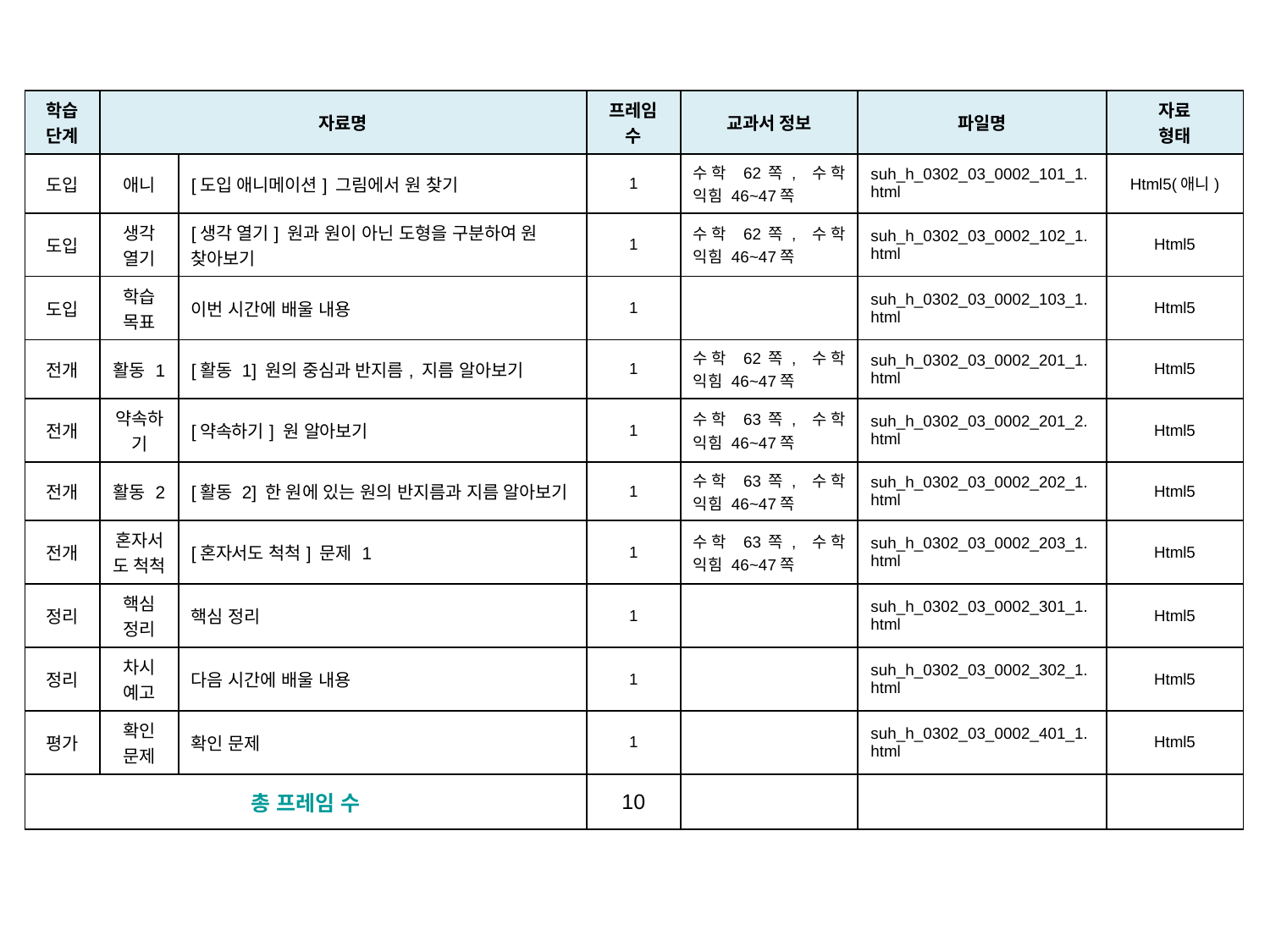

| 학습 단계 | 자료명 |  | 프레임 수 | 교과서 정보 | 파일명 | 자료 형태 |
| --- | --- | --- | --- | --- | --- | --- |
| 도입 | 애니 | [도입 애니메이션] 그림에서 원 찾기 | 1 | 수학 62쪽, 수학 익힘 46~47쪽 | suh\_h\_0302\_03\_0002\_101\_1.html | Html5(애니) |
| 도입 | 생각 열기 | [생각 열기] 원과 원이 아닌 도형을 구분하여 원 찾아보기 | 1 | 수학 62쪽, 수학 익힘 46~47쪽 | suh\_h\_0302\_03\_0002\_102\_1.html | Html5 |
| 도입 | 학습 목표 | 이번 시간에 배울 내용 | 1 |  | suh\_h\_0302\_03\_0002\_103\_1.html | Html5 |
| 전개 | 활동 1 | [활동 1] 원의 중심과 반지름, 지름 알아보기 | 1 | 수학 62쪽, 수학 익힘 46~47쪽 | suh\_h\_0302\_03\_0002\_201\_1.html | Html5 |
| 전개 | 약속하기 | [약속하기] 원 알아보기 | 1 | 수학 63쪽, 수학 익힘 46~47쪽 | suh\_h\_0302\_03\_0002\_201\_2.html | Html5 |
| 전개 | 활동 2 | [활동 2] 한 원에 있는 원의 반지름과 지름 알아보기 | 1 | 수학 63쪽, 수학 익힘 46~47쪽 | suh\_h\_0302\_03\_0002\_202\_1.html | Html5 |
| 전개 | 혼자서도 척척 | [혼자서도 척척] 문제 1 | 1 | 수학 63쪽, 수학 익힘 46~47쪽 | suh\_h\_0302\_03\_0002\_203\_1.html | Html5 |
| 정리 | 핵심 정리 | 핵심 정리 | 1 |  | suh\_h\_0302\_03\_0002\_301\_1.html | Html5 |
| 정리 | 차시 예고 | 다음 시간에 배울 내용 | 1 |  | suh\_h\_0302\_03\_0002\_302\_1.html | Html5 |
| 평가 | 확인 문제 | 확인 문제 | 1 |  | suh\_h\_0302\_03\_0002\_401\_1.html | Html5 |
| 총 프레임 수 |  |  | 10 |  |  |  |